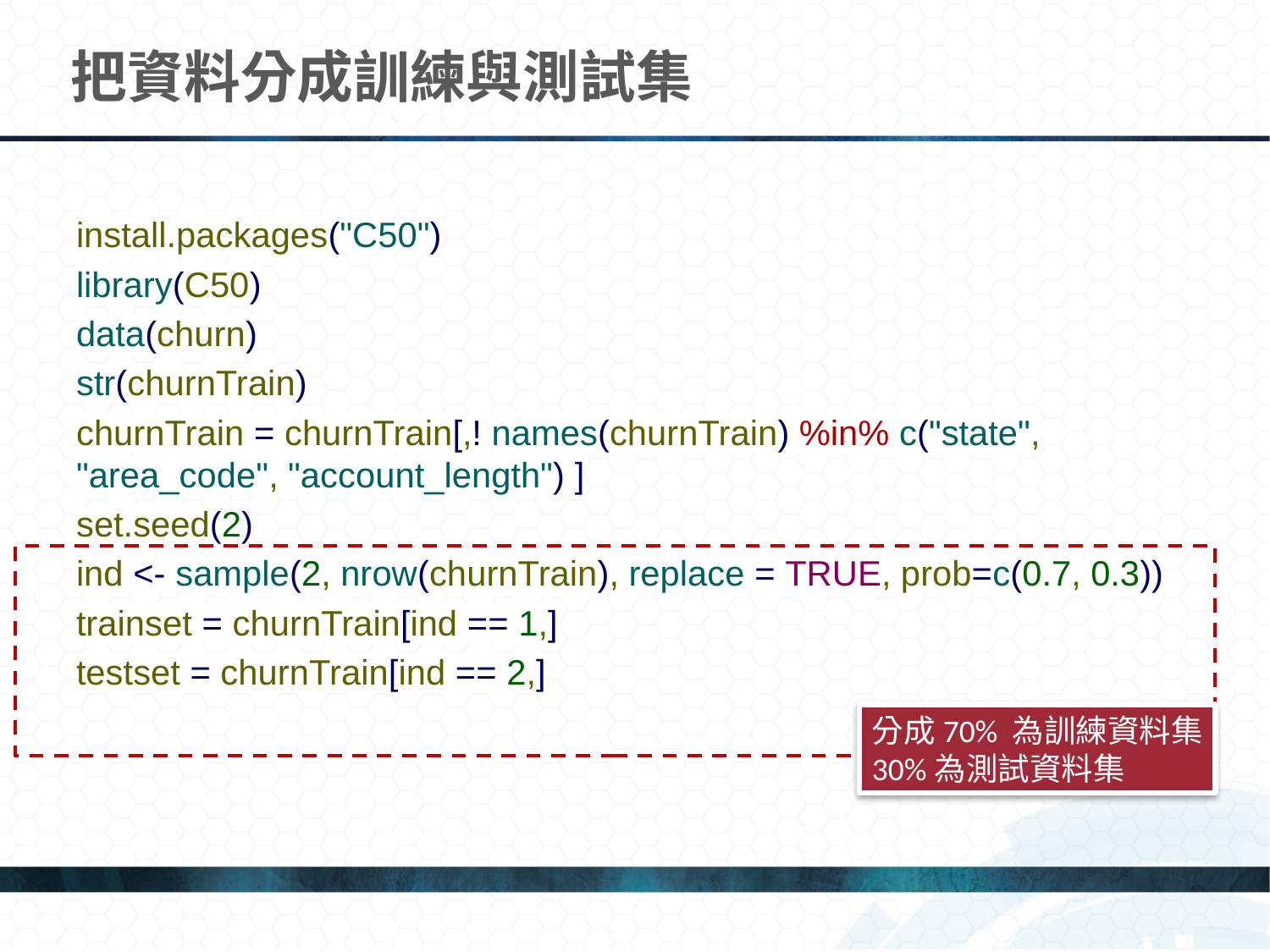

# 把資料分成訓練與測試集
install.packages("C50")
library(C50)
data(churn)
str(churnTrain)
churnTrain = churnTrain[,! names(churnTrain) %in% c("state", "area_code", "account_length") ]
set.seed(2)
ind <- sample(2, nrow(churnTrain), replace = TRUE, prob=c(0.7, 0.3))
trainset = churnTrain[ind == 1,]
testset = churnTrain[ind == 2,]

分成70% 為訓練資料集
30%為測試資料集